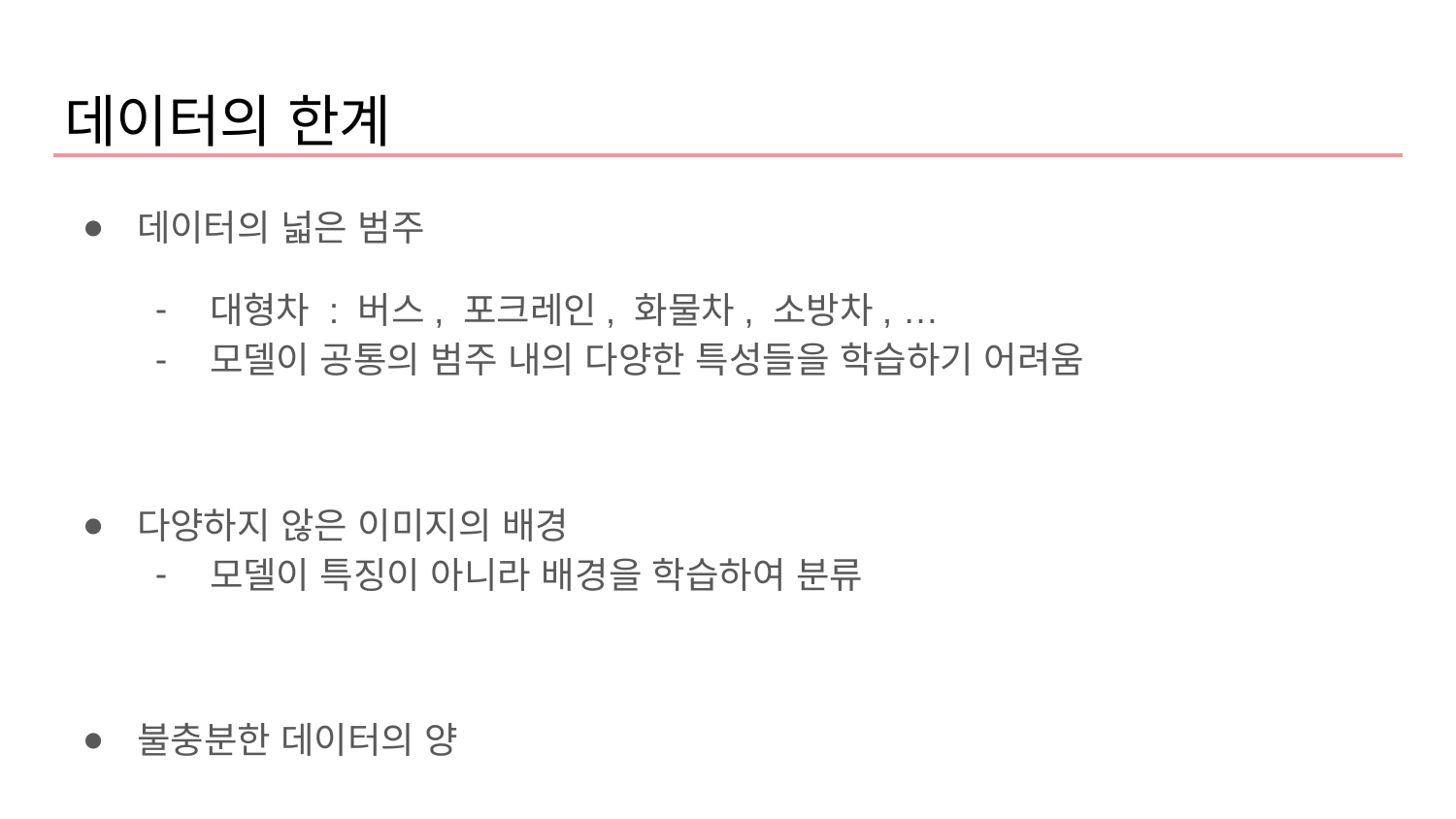

데이터의 한계
데이터의 넓은 범주
대형차 : 버스, 포크레인, 화물차, 소방차, …
모델이 공통의 범주 내의 다양한 특성들을 학습하기 어려움

다양하지 않은 이미지의 배경
모델이 특징이 아니라 배경을 학습하여 분류

불충분한 데이터의 양